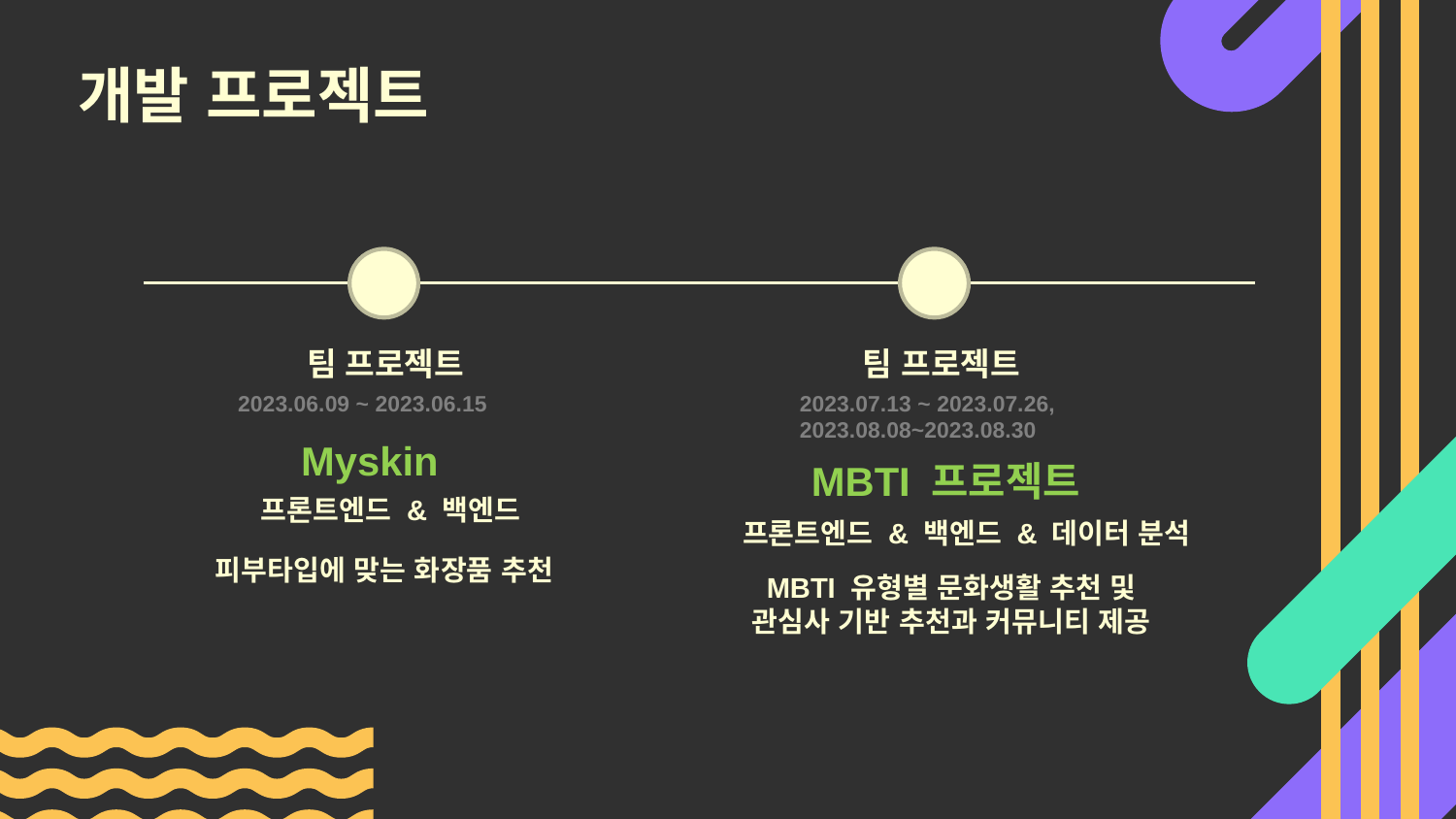

# 개발 프로젝트

팀 프로젝트
팀 프로젝트
2023.06.09 ~ 2023.06.15
2023.07.13 ~ 2023.07.26,
2023.08.08~2023.08.30
Myskin
MBTI 프로젝트
프론트엔드 & 백엔드
피부타입에 맞는 화장품 추천
프론트엔드 & 백엔드 & 데이터 분석
MBTI 유형별 문화생활 추천 및 관심사 기반 추천과 커뮤니티 제공